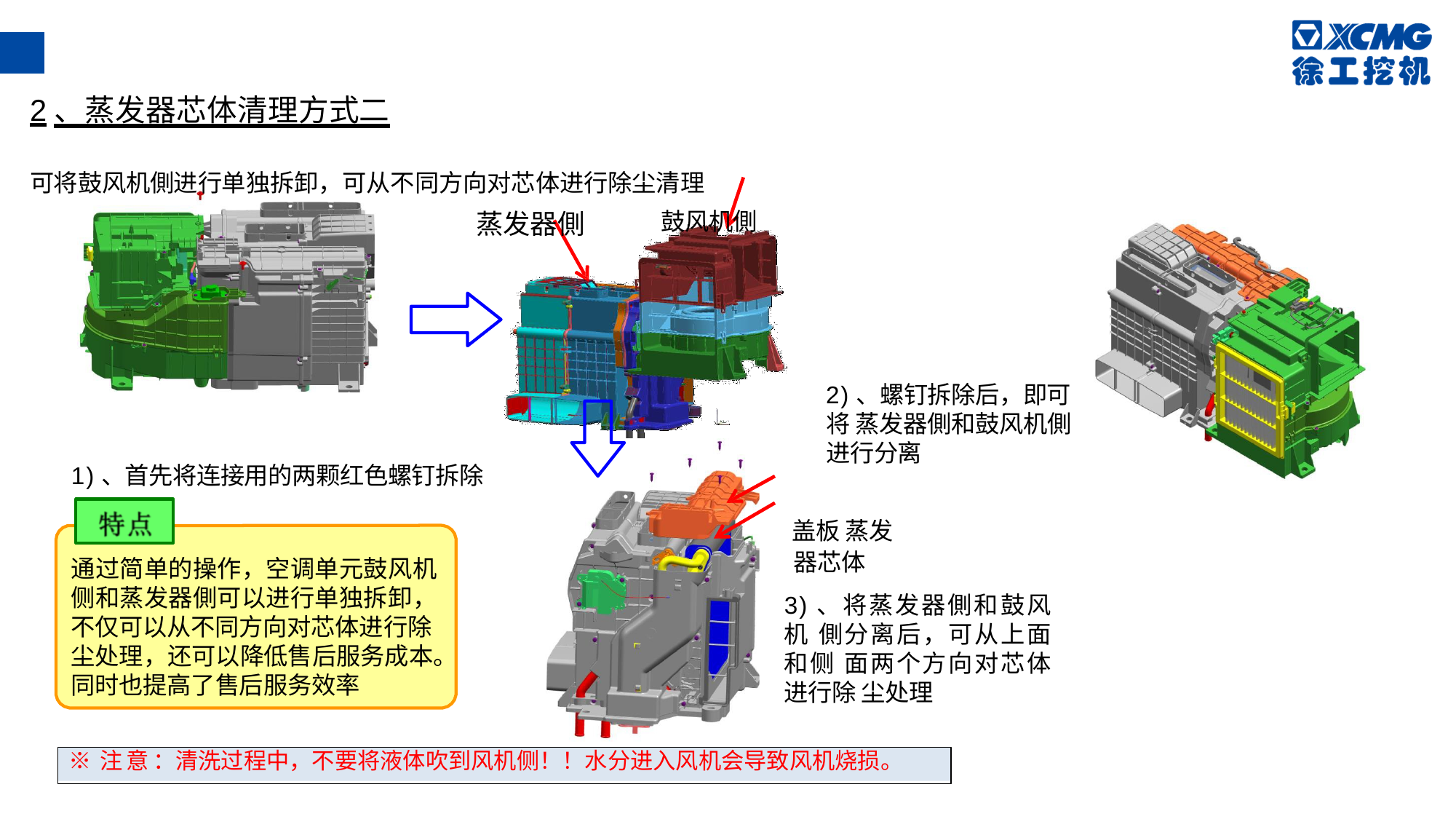

2、蒸发器芯体清理方式二

可将鼓风机側进行单独拆卸，可从不同方向对芯体进行除尘清理
鼓风机側

蒸发器側

2)、螺钉拆除后，即可将 蒸发器側和鼓风机側 进行分离
1)、首先将连接用的两颗红色螺钉拆除

盖板 蒸发器芯体

通过简单的操作，空调单元鼓风机 侧和蒸发器側可以进行单独拆卸， 不仅可以从不同方向对芯体进行除
3)、将蒸发器側和鼓风机 側分离后，可从上面和侧 面两个方向对芯体进行除 尘处理
尘处理，还可以降低售后服务成本。
同时也提高了售后服务效率
※注意：清洗过程中，不要将液体吹到风机侧！！水分进入风机会导致风机烧损。